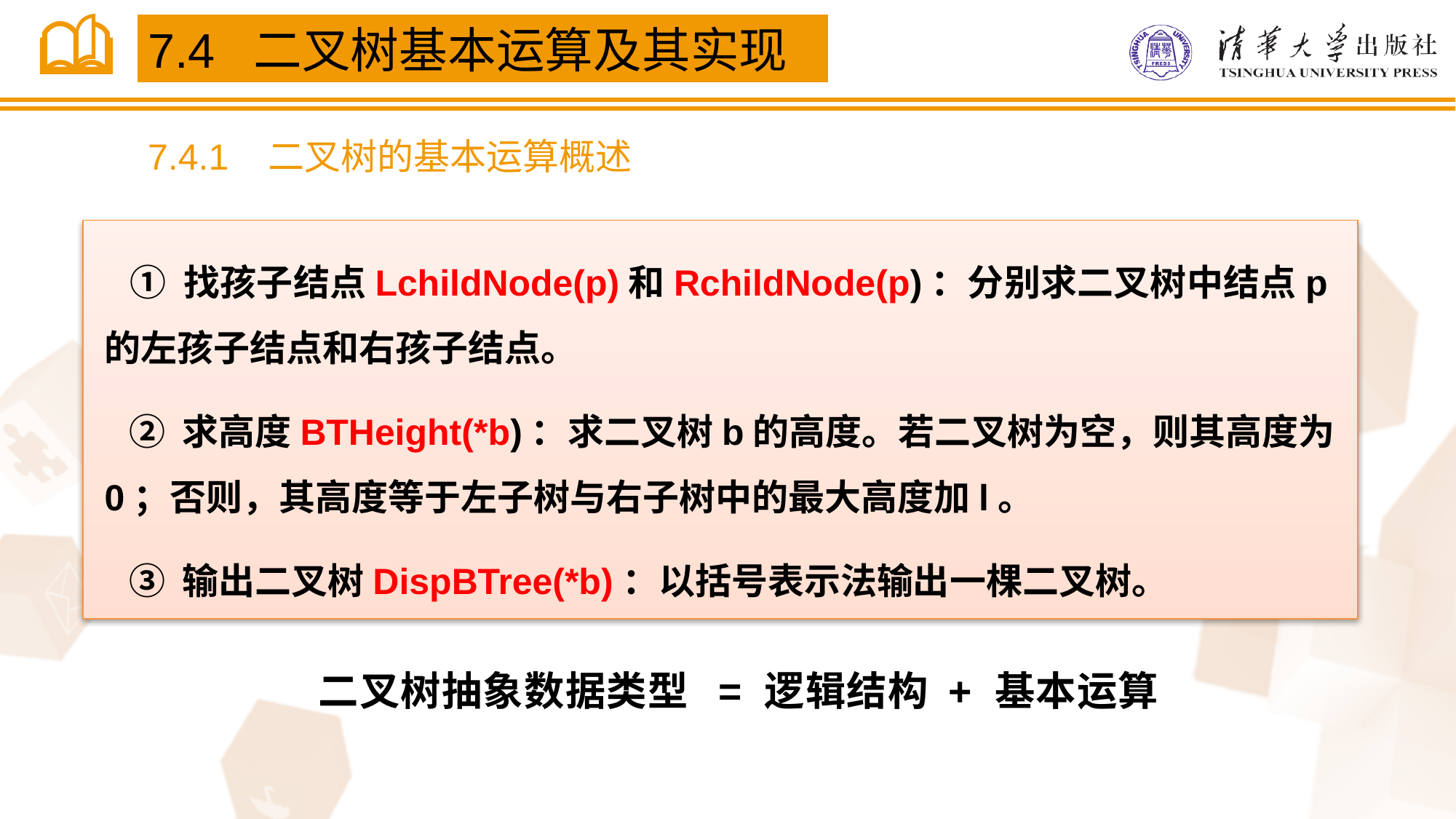

7.4  二叉树基本运算及其实现

7.4.1   二叉树的基本运算概述
   ① 找孩子结点LchildNode(p)和RchildNode(p)：分别求二叉树中结点p的左孩子结点和右孩子结点。
   ② 求高度BTHeight(*b)：求二叉树b的高度。若二叉树为空，则其高度为0；否则，其高度等于左子树与右子树中的最大高度加l。
   ③ 输出二叉树DispBTree(*b)：以括号表示法输出一棵二叉树。
二叉树抽象数据类型  = 逻辑结构 + 基本运算